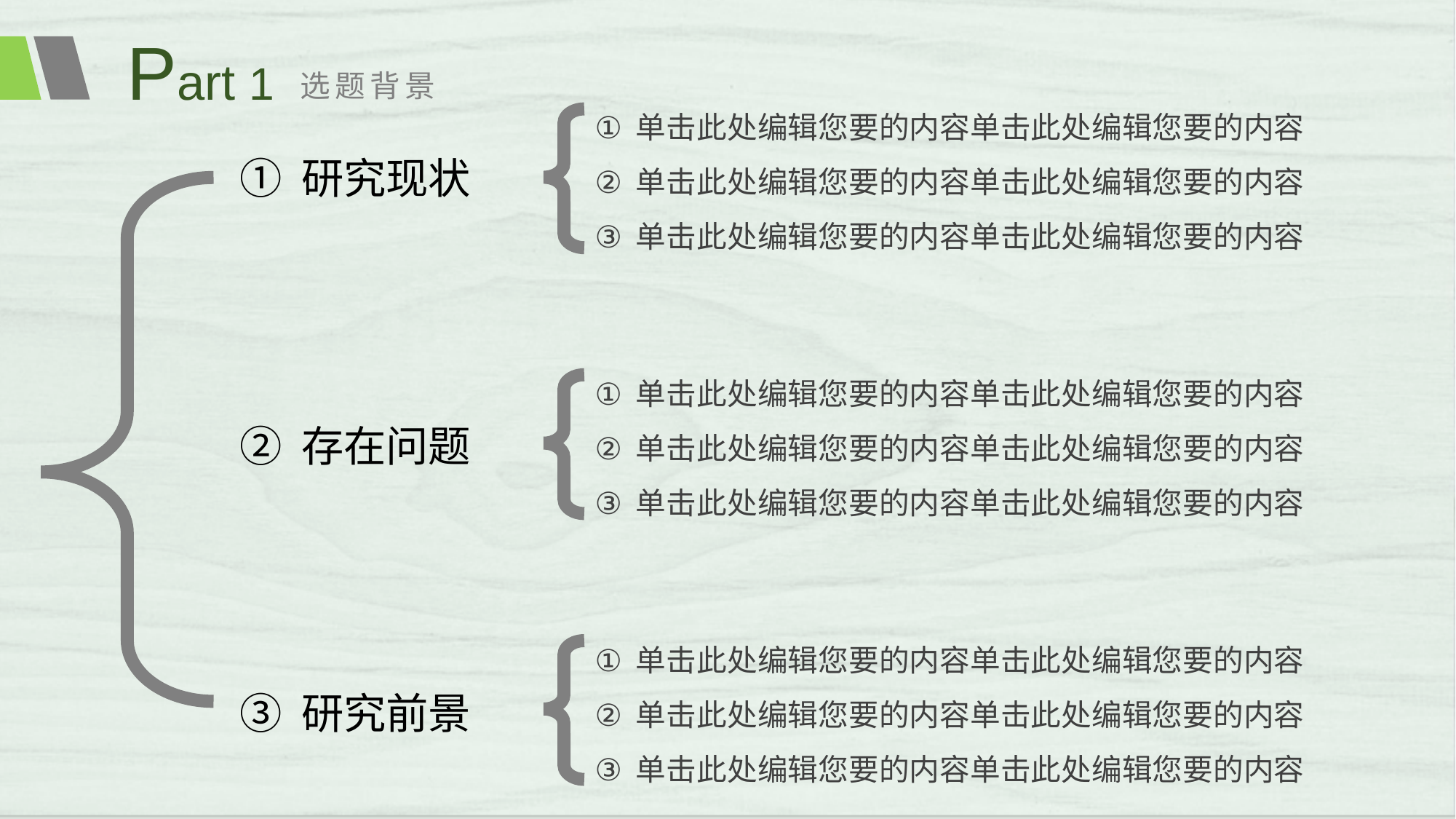

Part 1
选题背景

单击此处编辑您要的内容单击此处编辑您要的内容
单击此处编辑您要的内容单击此处编辑您要的内容
单击此处编辑您要的内容单击此处编辑您要的内容

研究现状

单击此处编辑您要的内容单击此处编辑您要的内容
单击此处编辑您要的内容单击此处编辑您要的内容
单击此处编辑您要的内容单击此处编辑您要的内容

存在问题
单击此处编辑您要的内容单击此处编辑您要的内容
单击此处编辑您要的内容单击此处编辑您要的内容
单击此处编辑您要的内容单击此处编辑您要的内容

研究前景